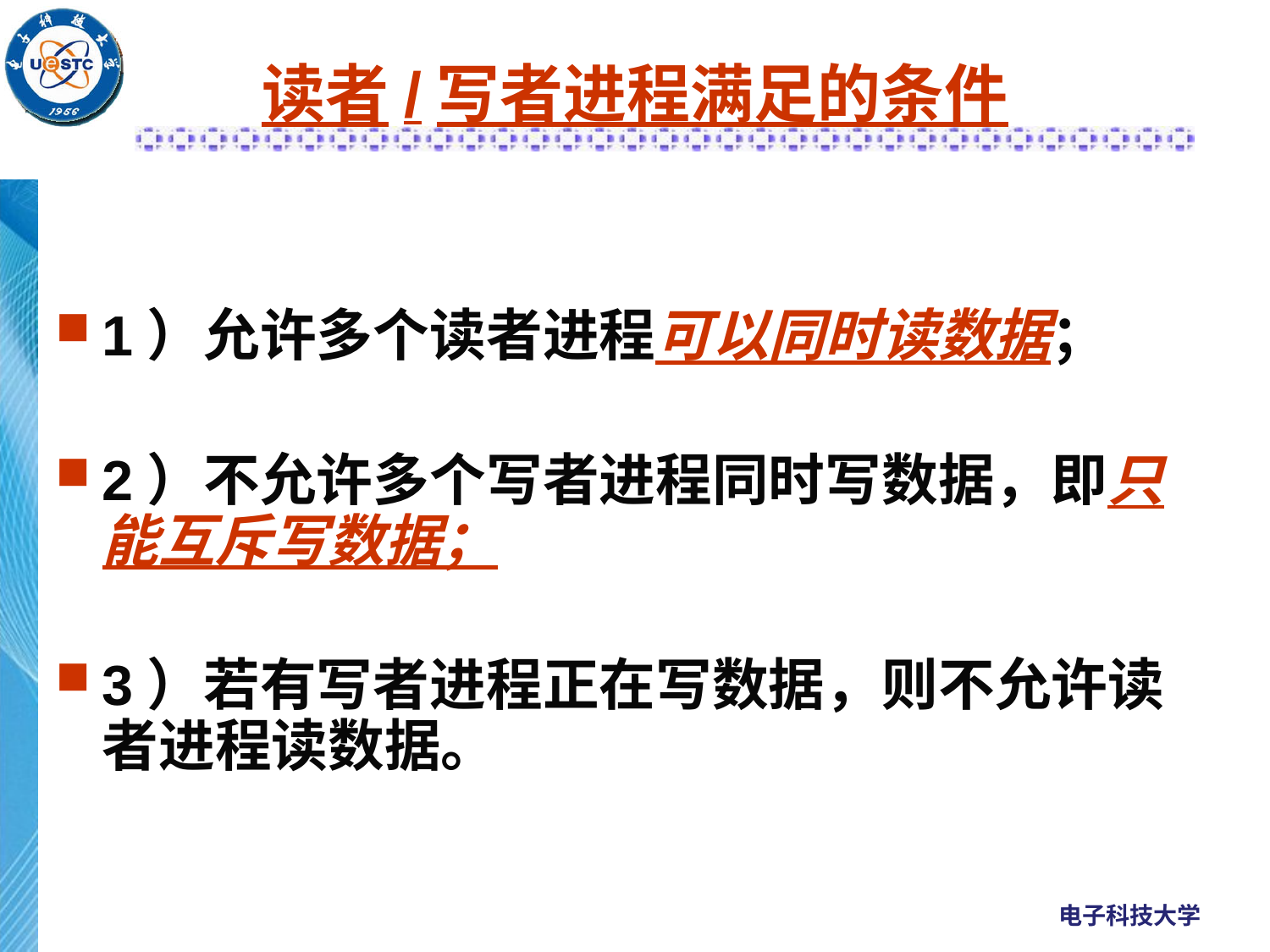

读者/写者进程满足的条件

1）允许多个读者进程可以同时读数据；

2）不允许多个写者进程同时写数据，即只能互斥写数据；

3）若有写者进程正在写数据，则不允许读者进程读数据。